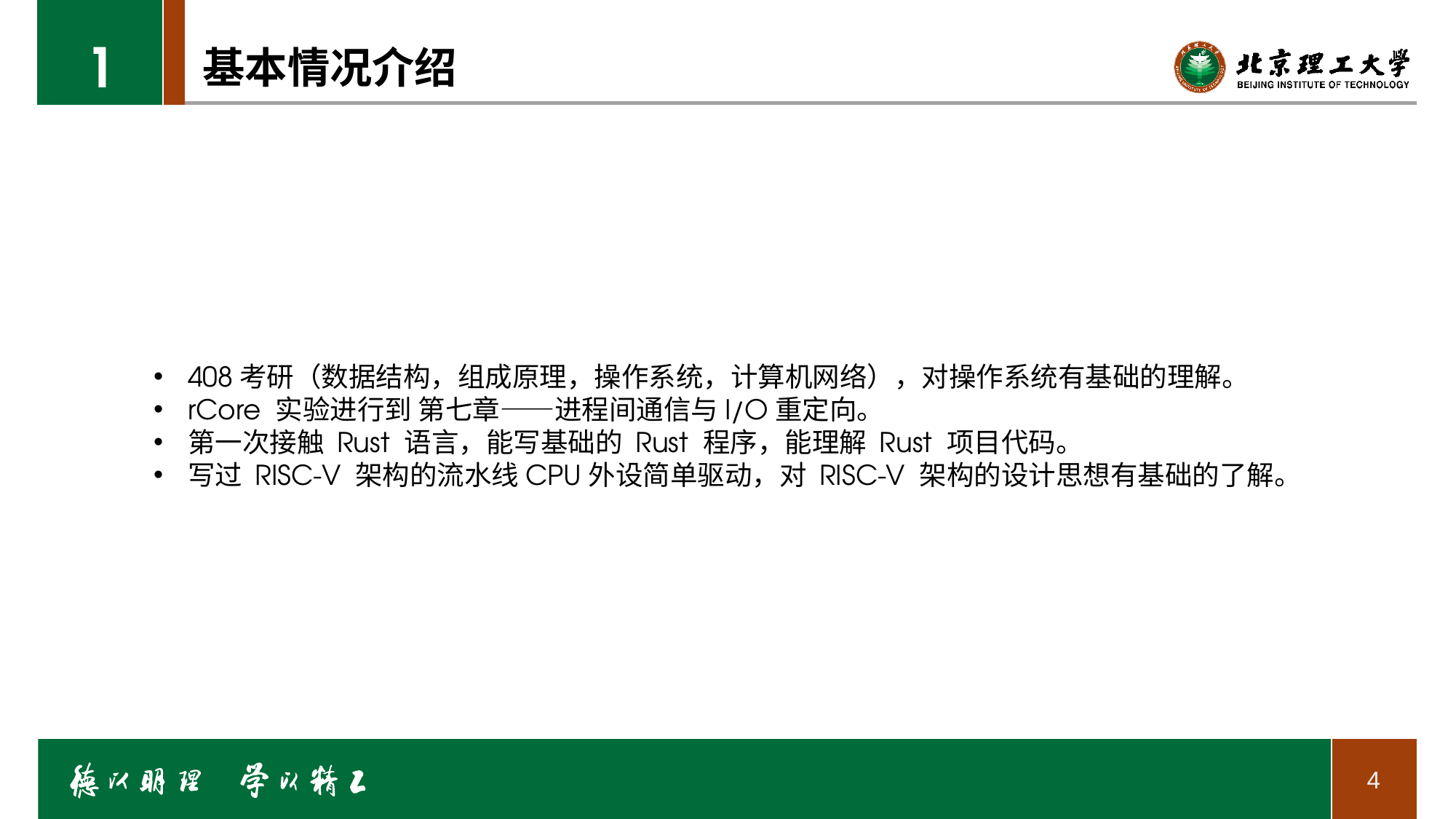

1
# 基本情况介绍

408考研（数据结构，组成原理，操作系统，计算机网络），对操作系统有基础的理解。
rCore 实验进行到 第七章——进程间通信与I/O重定向。
第一次接触 Rust 语言，能写基础的 Rust 程序，能理解 Rust 项目代码。
写过 RISC-V 架构的流水线CPU外设简单驱动，对 RISC-V 架构的设计思想有基础的了解。